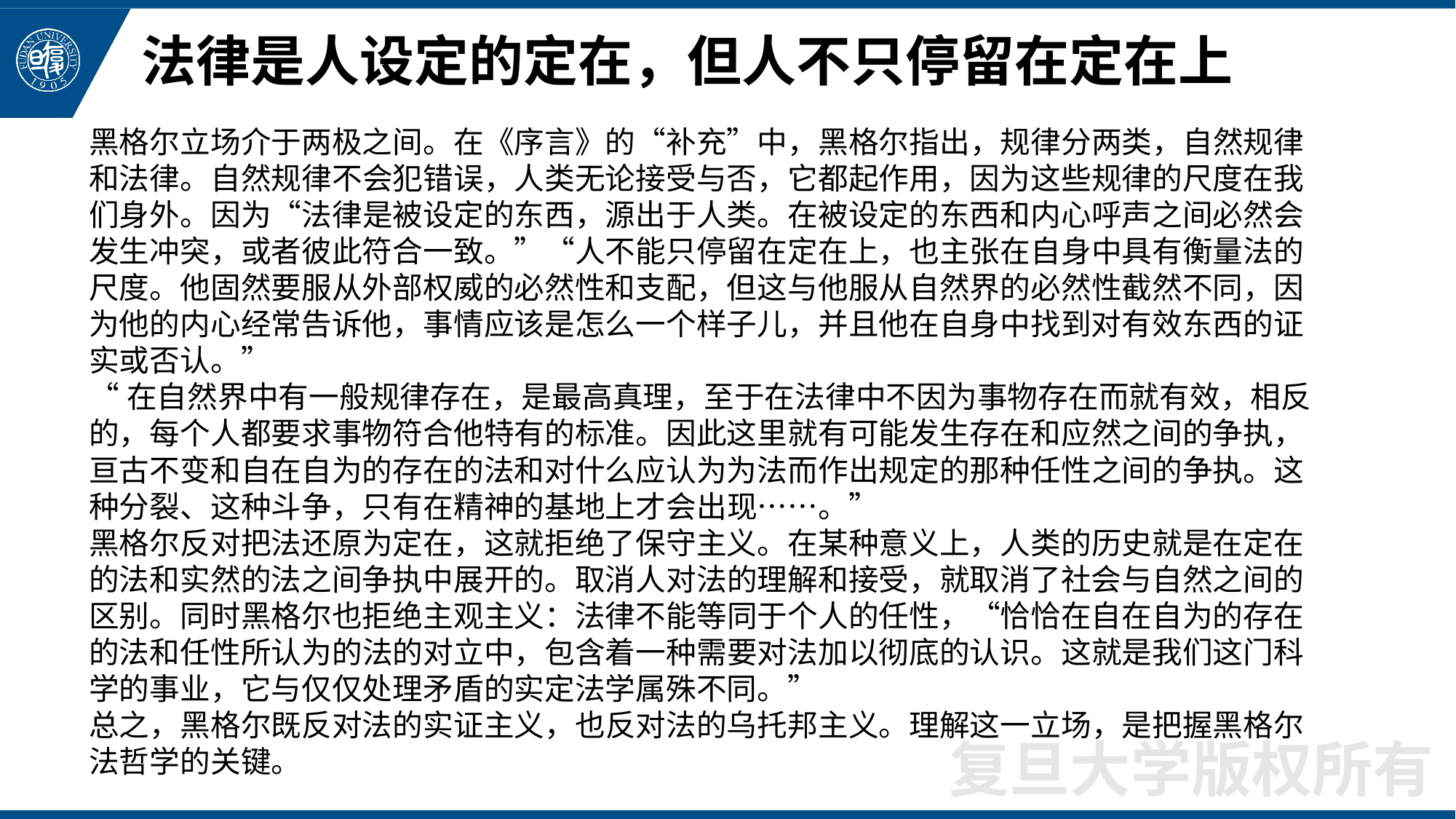

# 法律是人设定的定在，但人不只停留在定在上
黑格尔立场介于两极之间。在《序言》的“补充”中，黑格尔指出，规律分两类，自然规律和法律。自然规律不会犯错误，人类无论接受与否，它都起作用，因为这些规律的尺度在我们身外。因为“法律是被设定的东西，源出于人类。在被设定的东西和内心呼声之间必然会发生冲突，或者彼此符合一致。”“人不能只停留在定在上，也主张在自身中具有衡量法的尺度。他固然要服从外部权威的必然性和支配，但这与他服从自然界的必然性截然不同，因为他的内心经常告诉他，事情应该是怎么一个样子儿，并且他在自身中找到对有效东西的证实或否认。”
“在自然界中有一般规律存在，是最高真理，至于在法律中不因为事物存在而就有效，相反的，每个人都要求事物符合他特有的标准。因此这里就有可能发生存在和应然之间的争执，亘古不变和自在自为的存在的法和对什么应认为为法而作出规定的那种任性之间的争执。这种分裂、这种斗争，只有在精神的基地上才会出现……。”
黑格尔反对把法还原为定在，这就拒绝了保守主义。在某种意义上，人类的历史就是在定在的法和实然的法之间争执中展开的。取消人对法的理解和接受，就取消了社会与自然之间的区别。同时黑格尔也拒绝主观主义：法律不能等同于个人的任性，“恰恰在自在自为的存在的法和任性所认为的法的对立中，包含着一种需要对法加以彻底的认识。这就是我们这门科学的事业，它与仅仅处理矛盾的实定法学属殊不同。”
总之，黑格尔既反对法的实证主义，也反对法的乌托邦主义。理解这一立场，是把握黑格尔法哲学的关键。